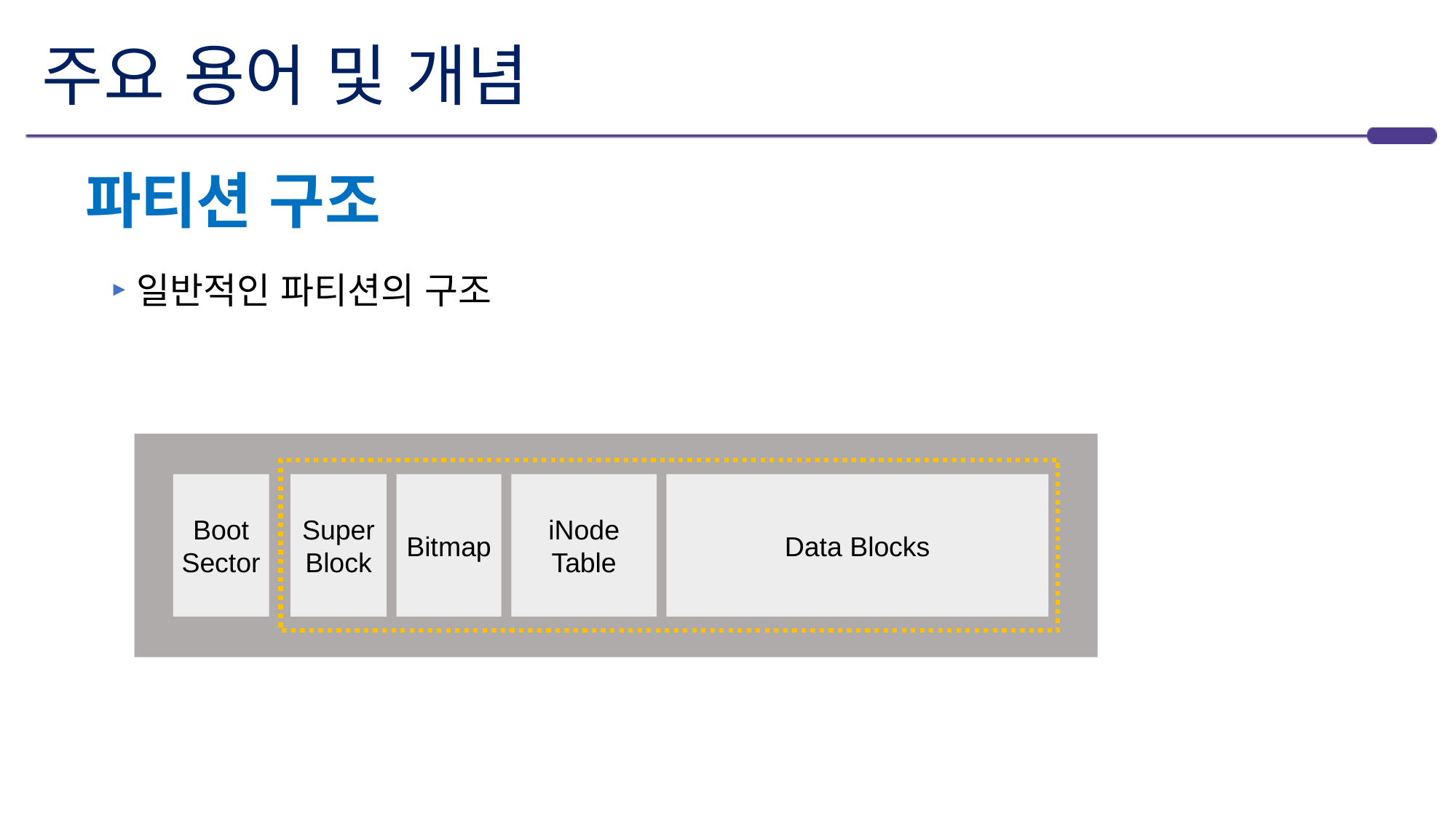

# 주요 용어 및 개념
파티션 구조
일반적인 파티션의 구조

Boot
Sector
Super Block
Bitmap
iNode
Table
Data Blocks